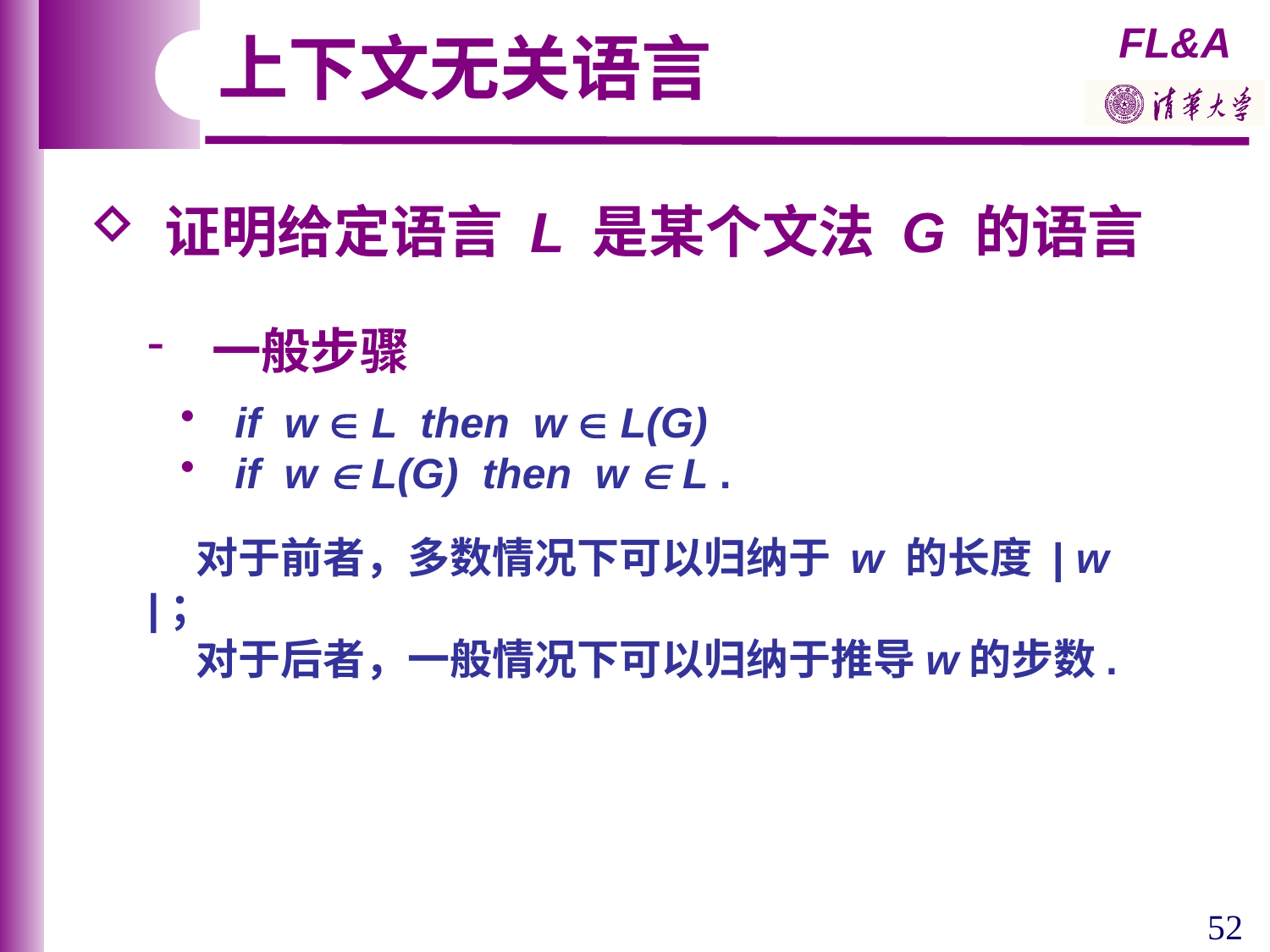

上下文无关语言
 证明给定语言 L 是某个文法 G 的语言
  一般步骤

  if  w ∈ L  then  w ∈ L(G)
  if  w ∈ L(G)  then  w ∈ L .

    对于前者，多数情况下可以归纳于 w 的长度 | w |；
    对于后者，一般情况下可以归纳于推导w的步数.

52